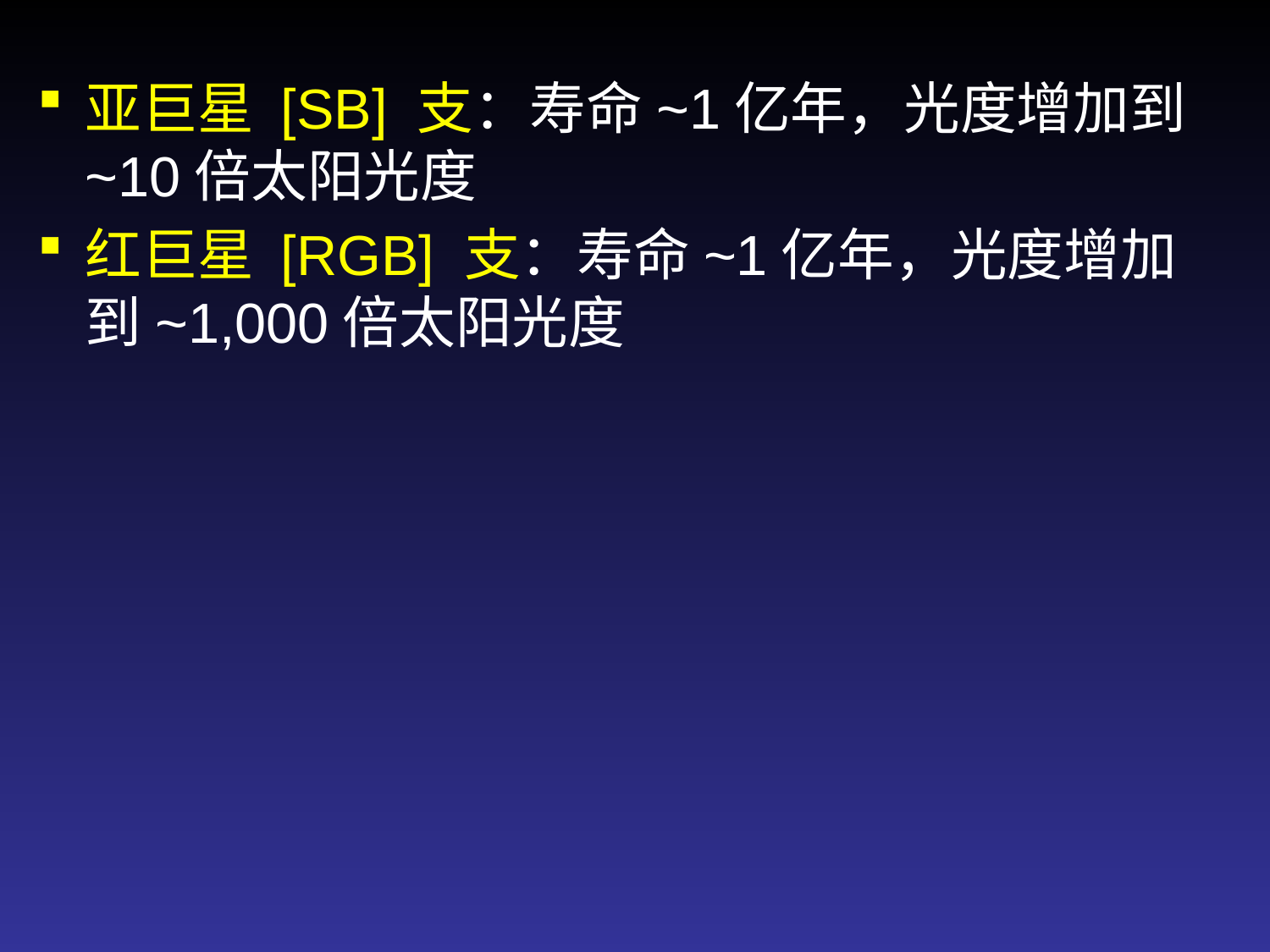

亚巨星 [SB] 支：寿命~1亿年，光度增加到~10倍太阳光度
红巨星 [RGB] 支：寿命~1亿年，光度增加到~1,000倍太阳光度